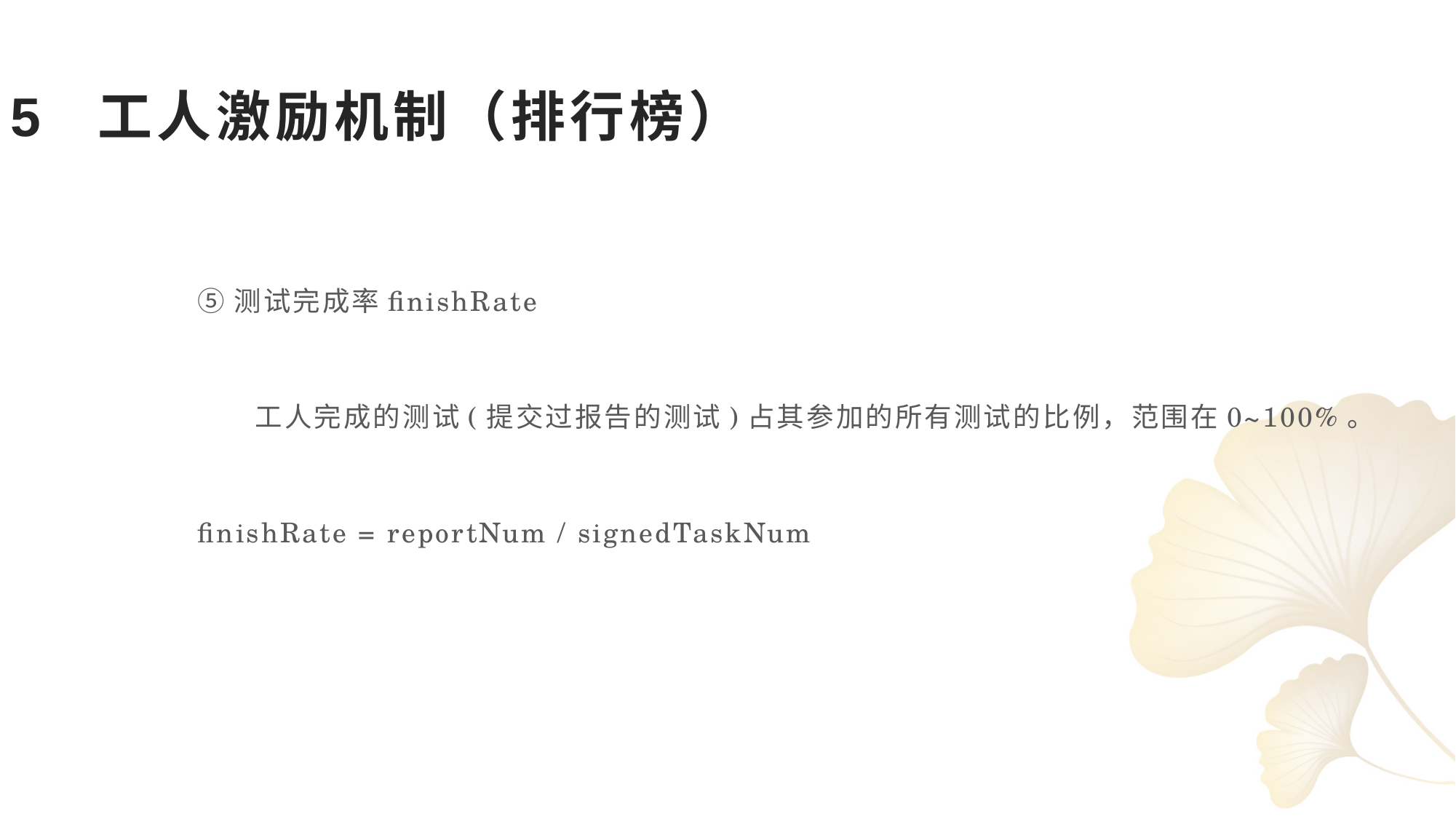

5  工人激励机制（排行榜）
⑤测试完成率finishRate

      工人完成的测试(提交过报告的测试)占其参加的所有测试的比例，范围在0~100%。

finishRate = reportNum / signedTaskNum